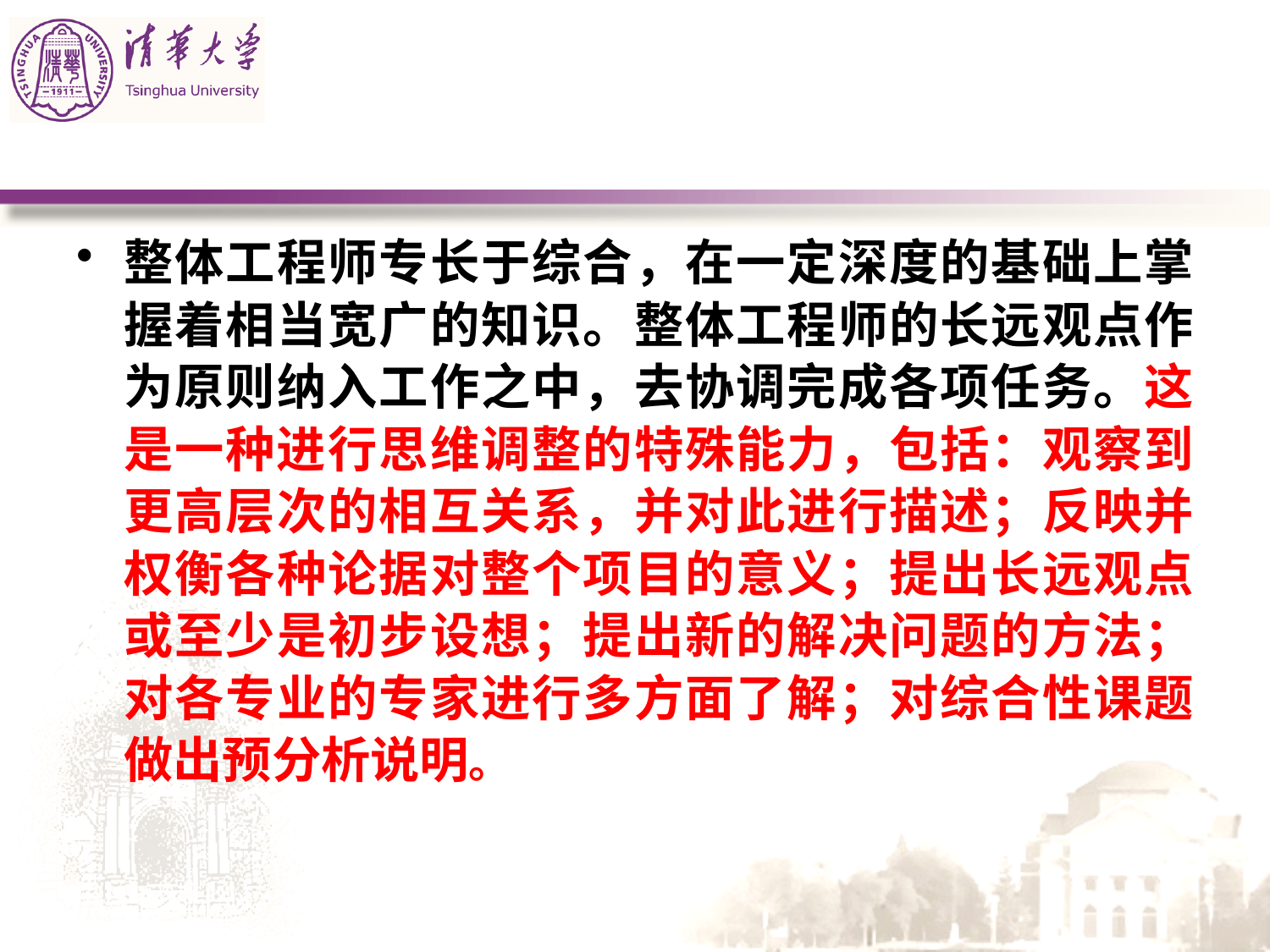

整体工程师专长于综合，在一定深度的基础上掌握着相当宽广的知识。整体工程师的长远观点作为原则纳入工作之中，去协调完成各项任务。这是一种进行思维调整的特殊能力，包括：观察到更高层次的相互关系，并对此进行描述；反映并权衡各种论据对整个项目的意义；提出长远观点或至少是初步设想；提出新的解决问题的方法；对各专业的专家进行多方面了解；对综合性课题做出预分析说明。